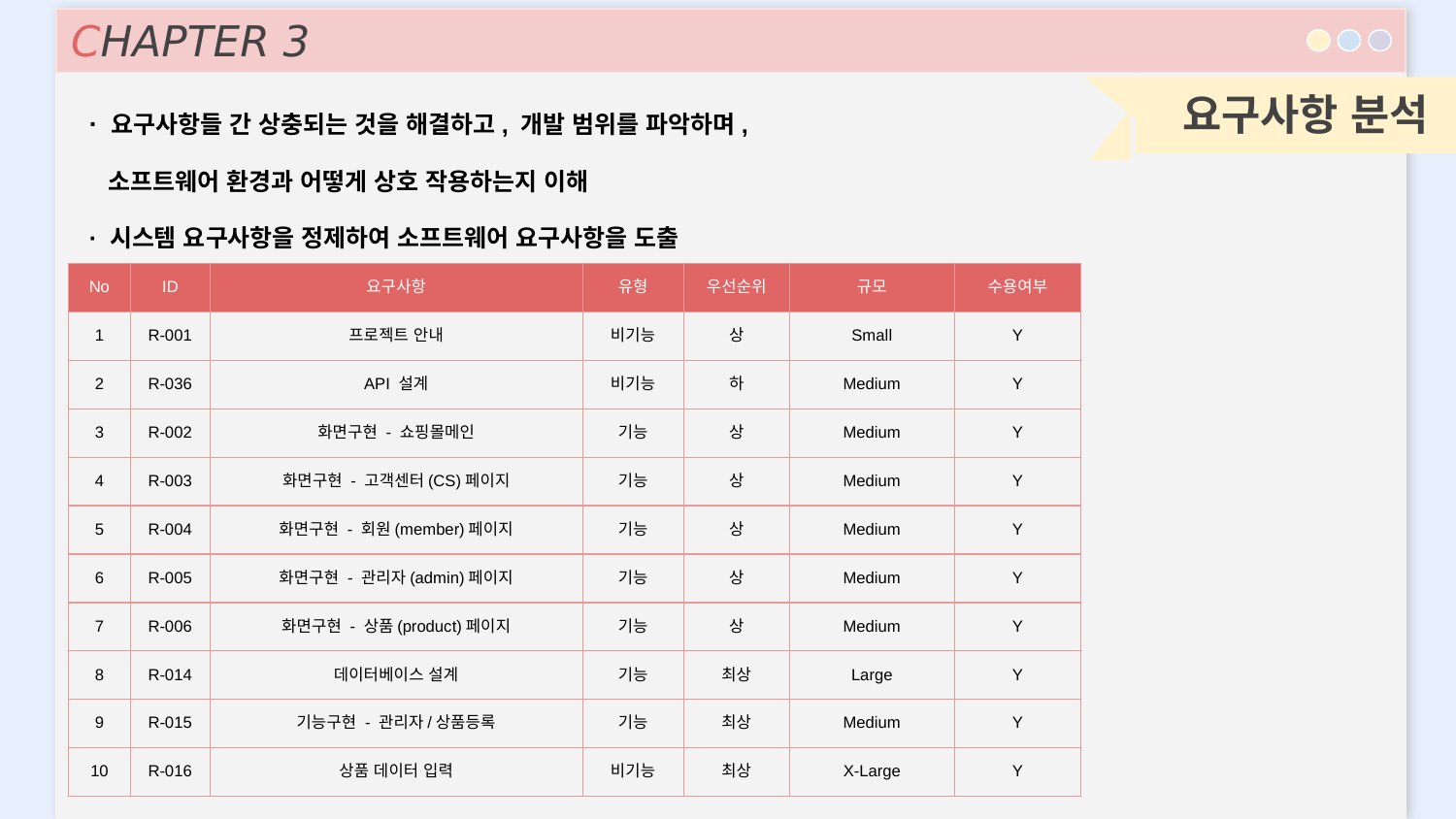

CHAPTER 3

요구사항 분석

· 요구사항들 간 상충되는 것을 해결하고, 개발 범위를 파악하며,
  소프트웨어 환경과 어떻게 상호 작용하는지 이해
· 시스템 요구사항을 정제하여 소프트웨어 요구사항을 도출
| No | ID | 요구사항 | 유형 | 우선순위 | 규모 | 수용여부 |
| --- | --- | --- | --- | --- | --- | --- |
| 1 | R-001 | 프로젝트 안내 | 비기능 | 상 | Small | Y |
| 2 | R-036 | API 설계 | 비기능 | 하 | Medium | Y |
| 3 | R-002 | 화면구현 - 쇼핑몰메인 | 기능 | 상 | Medium | Y |
| 4 | R-003 | 화면구현 - 고객센터(CS)페이지 | 기능 | 상 | Medium | Y |
| 5 | R-004 | 화면구현 - 회원(member)페이지 | 기능 | 상 | Medium | Y |
| 6 | R-005 | 화면구현 - 관리자(admin)페이지 | 기능 | 상 | Medium | Y |
| 7 | R-006 | 화면구현 - 상품(product)페이지 | 기능 | 상 | Medium | Y |
| 8 | R-014 | 데이터베이스 설계 | 기능 | 최상 | Large | Y |
| 9 | R-015 | 기능구현 - 관리자/상품등록 | 기능 | 최상 | Medium | Y |
| 10 | R-016 | 상품 데이터 입력 | 비기능 | 최상 | X-Large | Y |